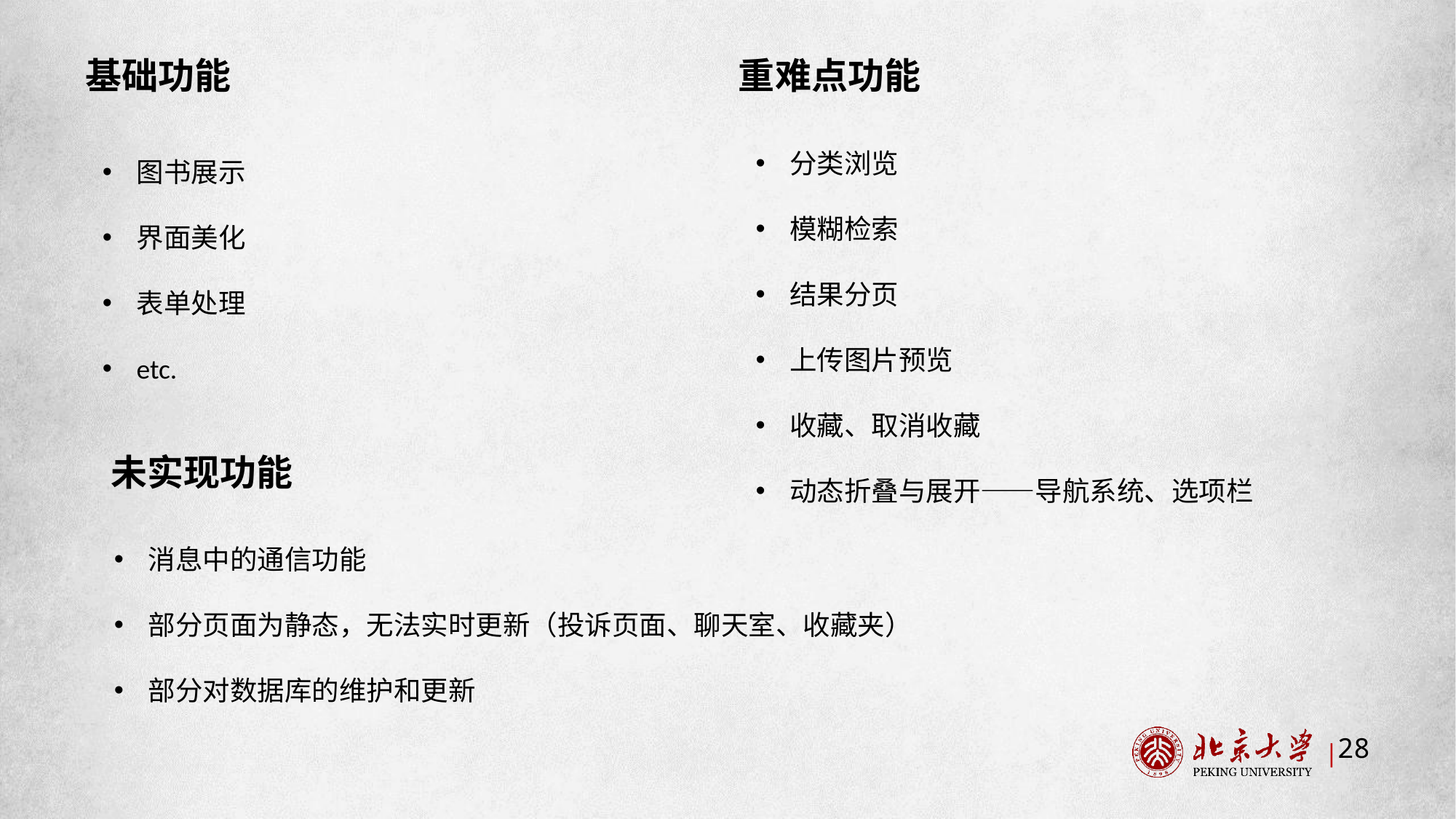

基础功能
重难点功能
分类浏览
模糊检索
结果分页
上传图片预览
收藏、取消收藏
动态折叠与展开——导航系统、选项栏

图书展示
界面美化
表单处理
etc.
未实现功能
消息中的通信功能
部分页面为静态，无法实时更新（投诉页面、聊天室、收藏夹）
部分对数据库的维护和更新

28